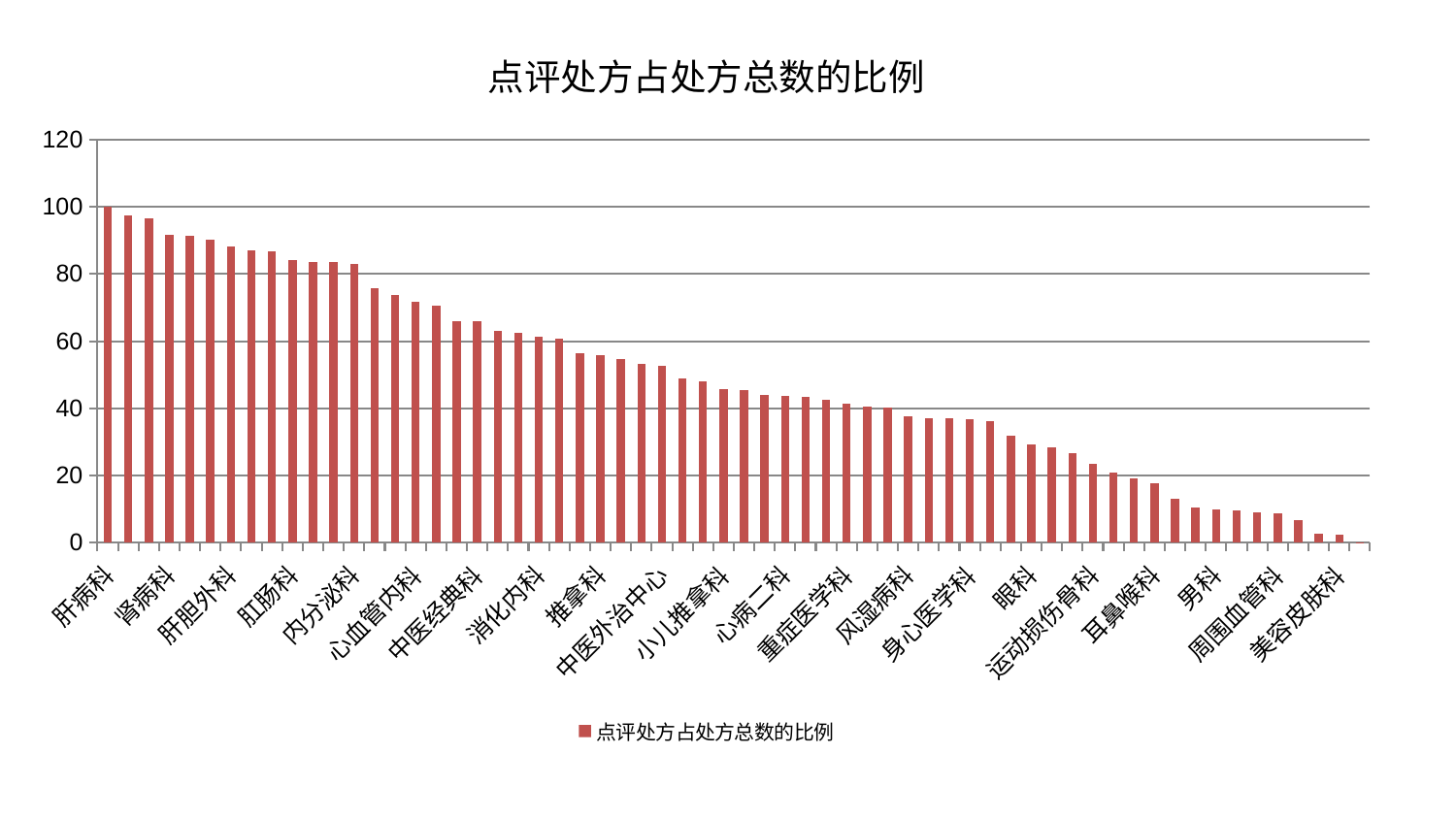

### Chart: 点评处方占处方总数的比例

| Category | 点评处方占处方总数的比例 |
|---|---|
| 肝病科 | 100.0 |
| 东区肾病科 | 97.31388049134806 |
| 心病一科 | 96.4746836705706 |
| 肾病科 | 91.77055206980006 |
| 妇科妇二科合并 | 91.47132634571764 |
| 儿科 | 90.16715971775099 |
| 肝胆外科 | 88.33457576867244 |
| 脾胃病科 | 86.89185293205351 |
| 妇科 | 86.6963986270941 |
| 肛肠科 | 84.0384195236587 |
| 皮肤科 | 83.64148440105461 |
| 乳腺甲状腺外科 | 83.53335903191629 |
| 内分泌科 | 82.85904189071283 |
| 心病三科 | 75.84925544278927 |
| 老年医学科 | 73.77355394338437 |
| 心血管内科 | 71.756231462724 |
| 产科 | 70.44718544358865 |
| 神经内科 | 66.08088240946918 |
| 中医经典科 | 65.90952530416934 |
| 针灸科 | 63.103381050686714 |
| 西区重症医学科 | 62.62399512953737 |
| 消化内科 | 61.351777975281635 |
| 骨科 | 60.66657084340016 |
| 显微骨科 | 56.306917192485294 |
| 推拿科 | 55.741152987218804 |
| 脊柱骨科 | 54.6406437474549 |
| 口腔科 | 53.29900297255304 |
| 中医外治中心 | 52.764284498886326 |
| 创伤骨科 | 49.02953744793917 |
| 心病四科 | 48.138152125088226 |
| 小儿推拿科 | 45.83859070917137 |
| 微创骨科 | 45.501627067121845 |
| 肿瘤内科 | 44.019666393145435 |
| 心病二科 | 43.61392499414649 |
| 妇二科 | 43.46337460317985 |
| 脾胃科消化科合并 | 42.47462060269877 |
| 重症医学科 | 41.48729685424729 |
| 肾脏内科 | 40.494689228671774 |
| 普通外科 | 40.1363902742499 |
| 风湿病科 | 37.48961088176701 |
| 治未病中心 | 37.03509259310864 |
| 呼吸内科 | 36.965465224470975 |
| 身心医学科 | 36.6610365692943 |
| 脑病三科 | 36.1086163370937 |
| 康复科 | 31.829365730099596 |
| 眼科 | 29.383095411447943 |
| 胸外科 | 28.371160367359415 |
| 血液科 | 26.519431454724803 |
| 运动损伤骨科 | 23.461773762219796 |
| 泌尿外科 | 20.85623263114523 |
| 小儿骨科 | 19.176603730283546 |
| 耳鼻喉科 | 17.78453465069321 |
| 综合内科 | 13.144984718744034 |
| 脑病一科 | 10.360684206203988 |
| 男科 | 9.78072729448016 |
| 脑病二科 | 9.551668213583037 |
| 东区重症医学科 | 8.882398770900666 |
| 周围血管科 | 8.69438778787373 |
| 神经外科 | 6.7704477558637945 |
| 关节骨科 | 2.721085713298308 |
| 美容皮肤科 | 2.424757840107497 |
| 医院 | 0.012701767645719718 |
175